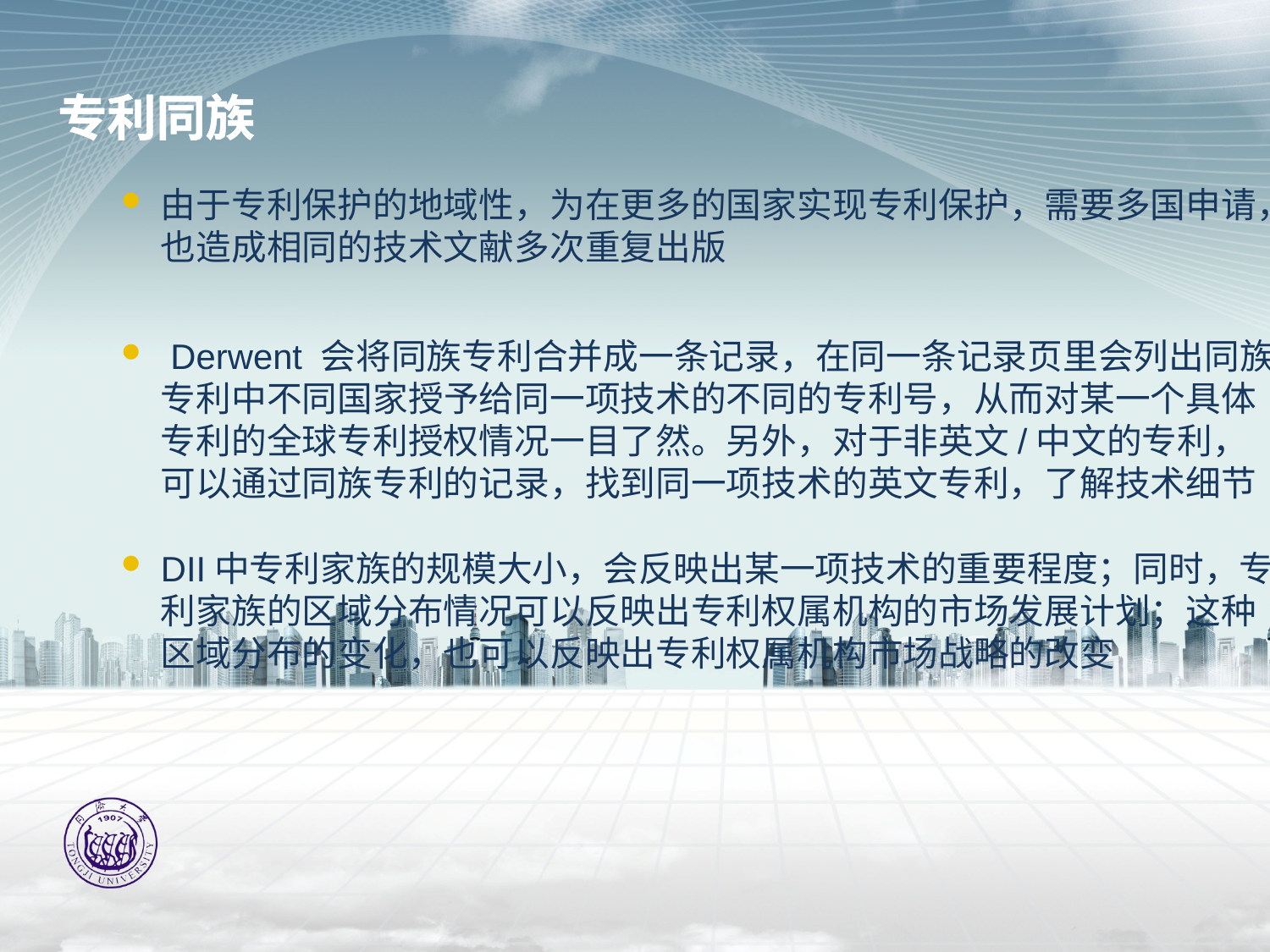

# 专利同族
由于专利保护的地域性，为在更多的国家实现专利保护，需要多国申请，也造成相同的技术文献多次重复出版

 Derwent 会将同族专利合并成一条记录，在同一条记录页里会列出同族专利中不同国家授予给同一项技术的不同的专利号，从而对某一个具体专利的全球专利授权情况一目了然。另外，对于非英文/中文的专利，可以通过同族专利的记录，找到同一项技术的英文专利，了解技术细节

DII中专利家族的规模大小，会反映出某一项技术的重要程度；同时，专利家族的区域分布情况可以反映出专利权属机构的市场发展计划；这种区域分布的变化，也可以反映出专利权属机构市场战略的改变